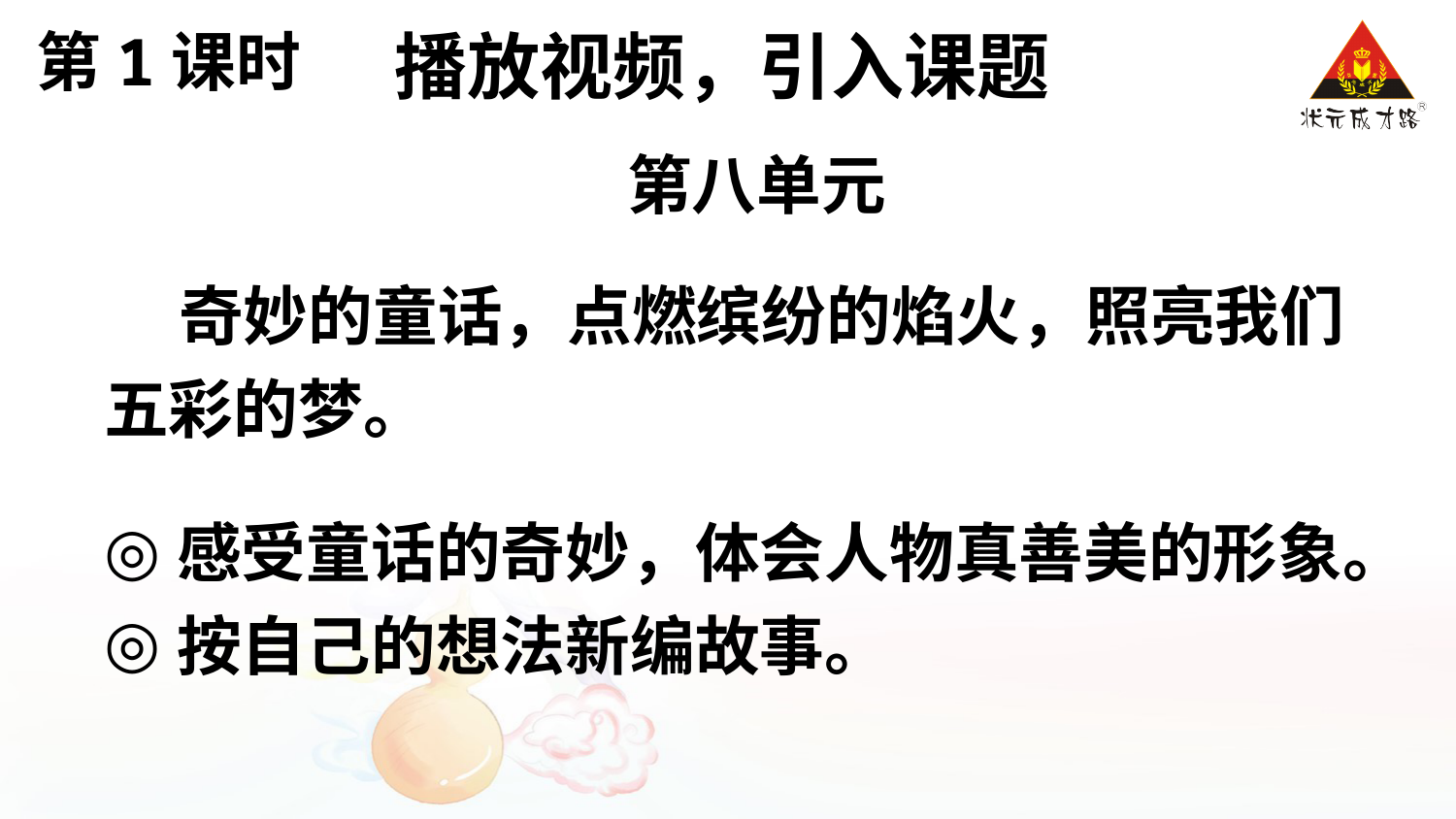

第1课时
播放视频，引入课题
第八单元
    奇妙的童话，点燃缤纷的焰火，照亮我们五彩的梦。
感受童话的奇妙，体会人物真善美的形象。
按自己的想法新编故事。